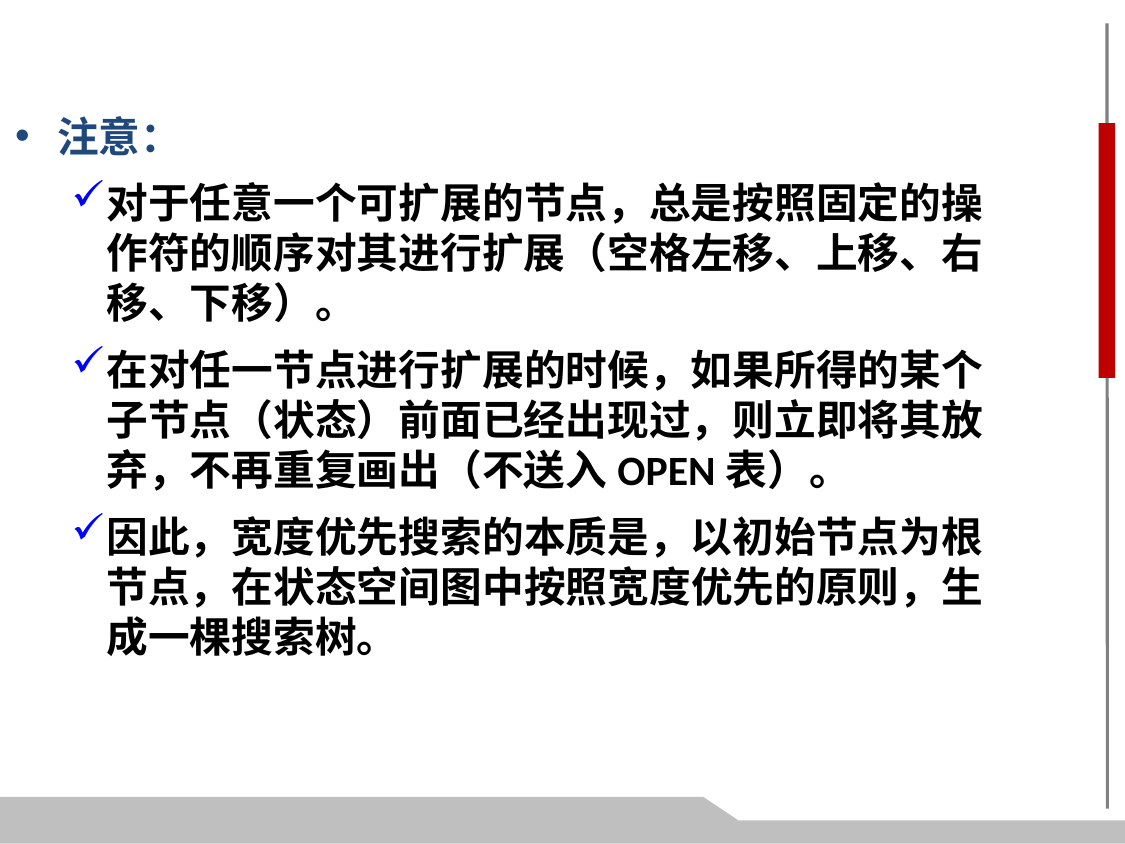

注意：
对于任意一个可扩展的节点，总是按照固定的操作符的顺序对其进行扩展（空格左移、上移、右移、下移）。
在对任一节点进行扩展的时候，如果所得的某个子节点（状态）前面已经出现过，则立即将其放弃，不再重复画出（不送入OPEN表）。
因此，宽度优先搜索的本质是，以初始节点为根节点，在状态空间图中按照宽度优先的原则，生成一棵搜索树。